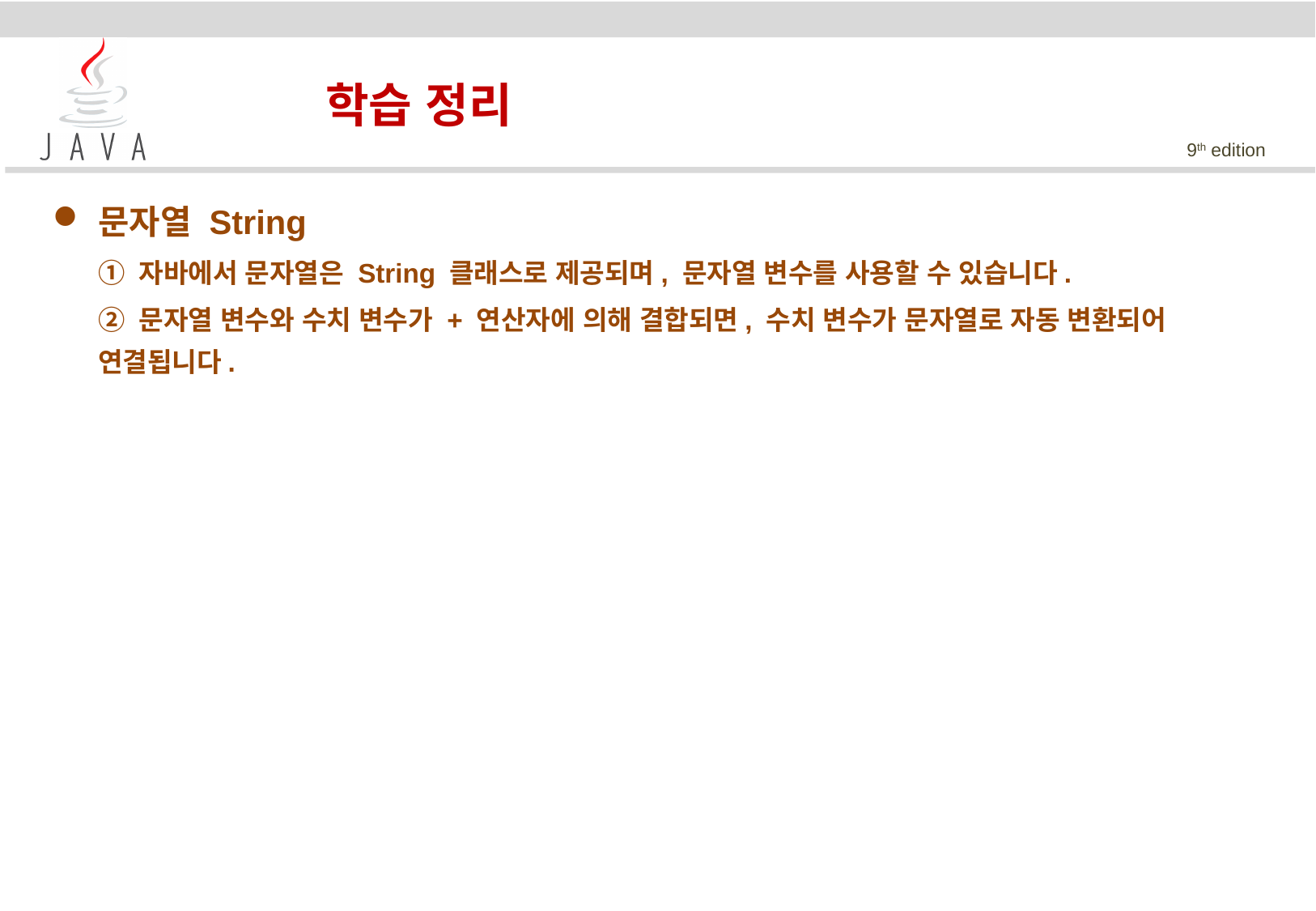

학습 정리
문자열 String
	① 자바에서 문자열은 String 클래스로 제공되며, 문자열 변수를 사용할 수 있습니다.
	② 문자열 변수와 수치 변수가 + 연산자에 의해 결합되면, 수치 변수가 문자열로 자동 변환되어 연결됩니다.